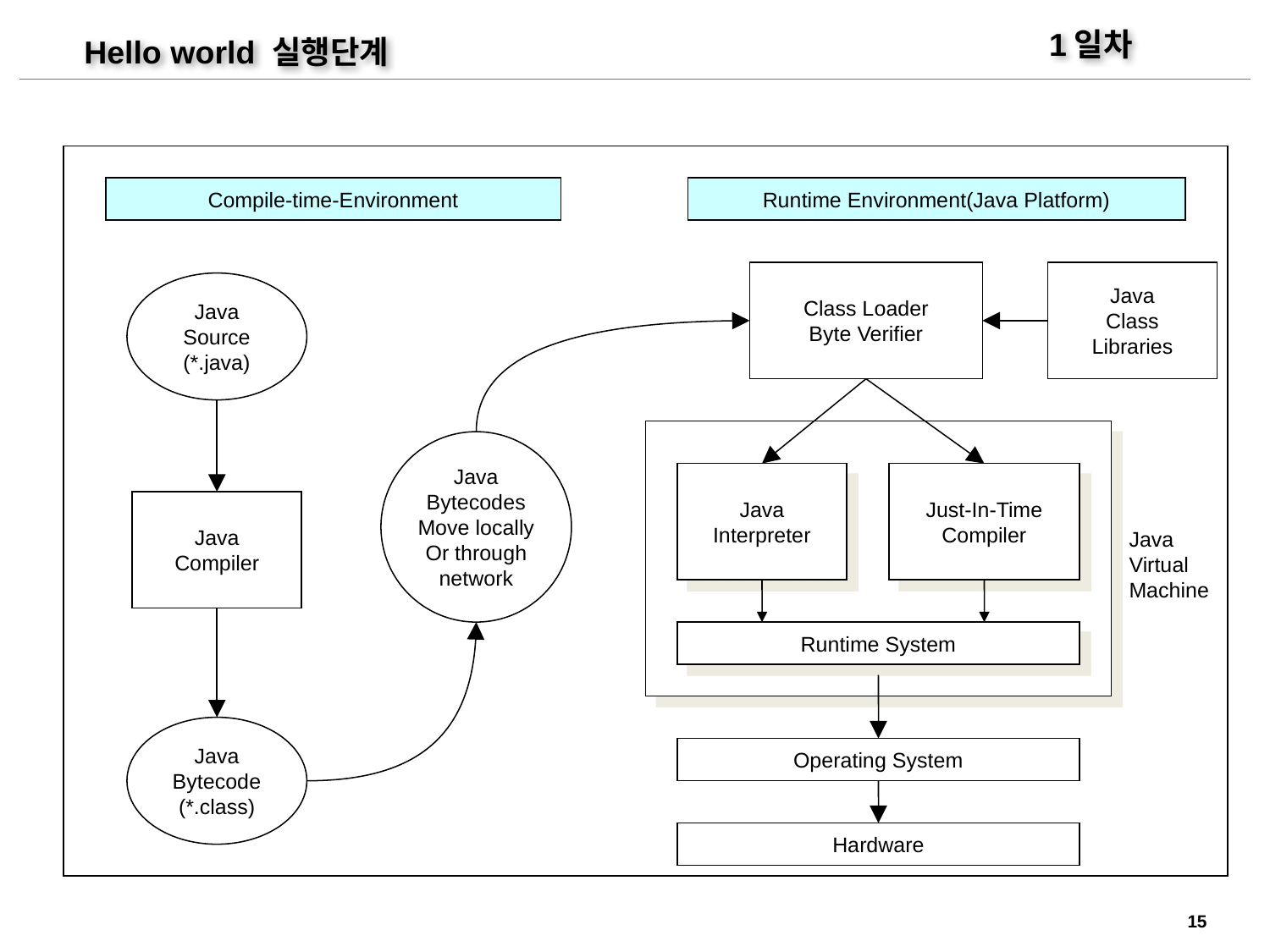

1일차
Hello world 실행단계

Compile-time-Environment
Runtime Environment(Java Platform)
Class Loader
Byte Verifier
Java
Class
Libraries
Java
Source
(*.java)

Java
Bytecodes
Move locally
Or through
network
Java
Interpreter
Just-In-Time
Compiler
Java
Compiler
Java
Virtual
Machine

Runtime System

Java
Bytecode
(*.class)
Operating System

Hardware